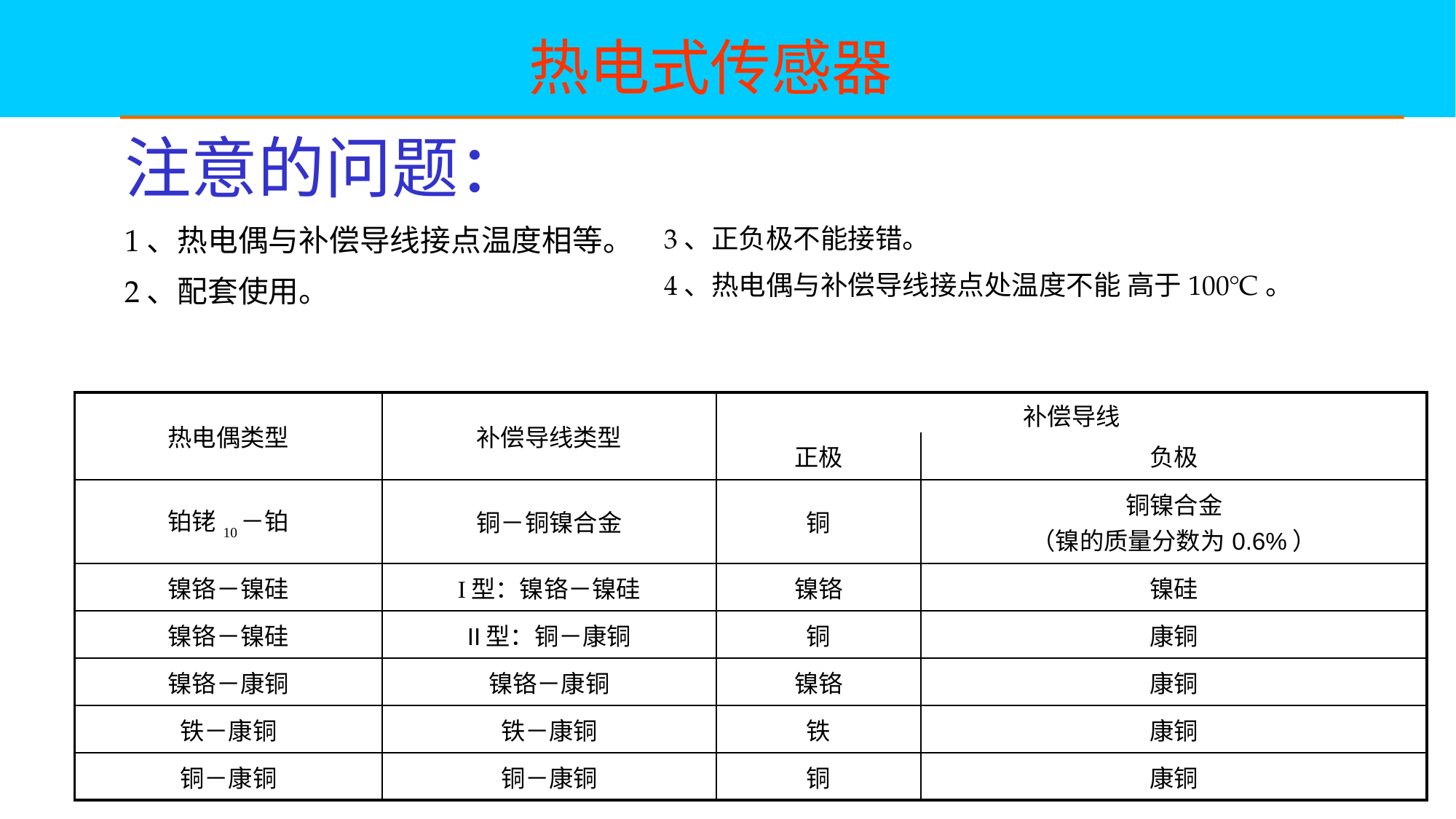

热电式传感器
注意的问题：
1、热电偶与补偿导线接点温度相等。
2、配套使用。
3、正负极不能接错。
4、热电偶与补偿导线接点处温度不能 高于100℃。
| 热电偶类型 | 补偿导线类型 | 补偿导线 |  |
| --- | --- | --- | --- |
|  |  | 正极 | 负极 |
| 铂铑10－铂 | 铜－铜镍合金 | 铜 | 铜镍合金 （镍的质量分数为0.6%） |
| 镍铬－镍硅 | I型：镍铬－镍硅 | 镍铬 | 镍硅 |
| 镍铬－镍硅 | II型：铜－康铜 | 铜 | 康铜 |
| 镍铬－康铜 | 镍铬－康铜 | 镍铬 | 康铜 |
| 铁－康铜 | 铁－康铜 | 铁 | 康铜 |
| 铜－康铜 | 铜－康铜 | 铜 | 康铜 |